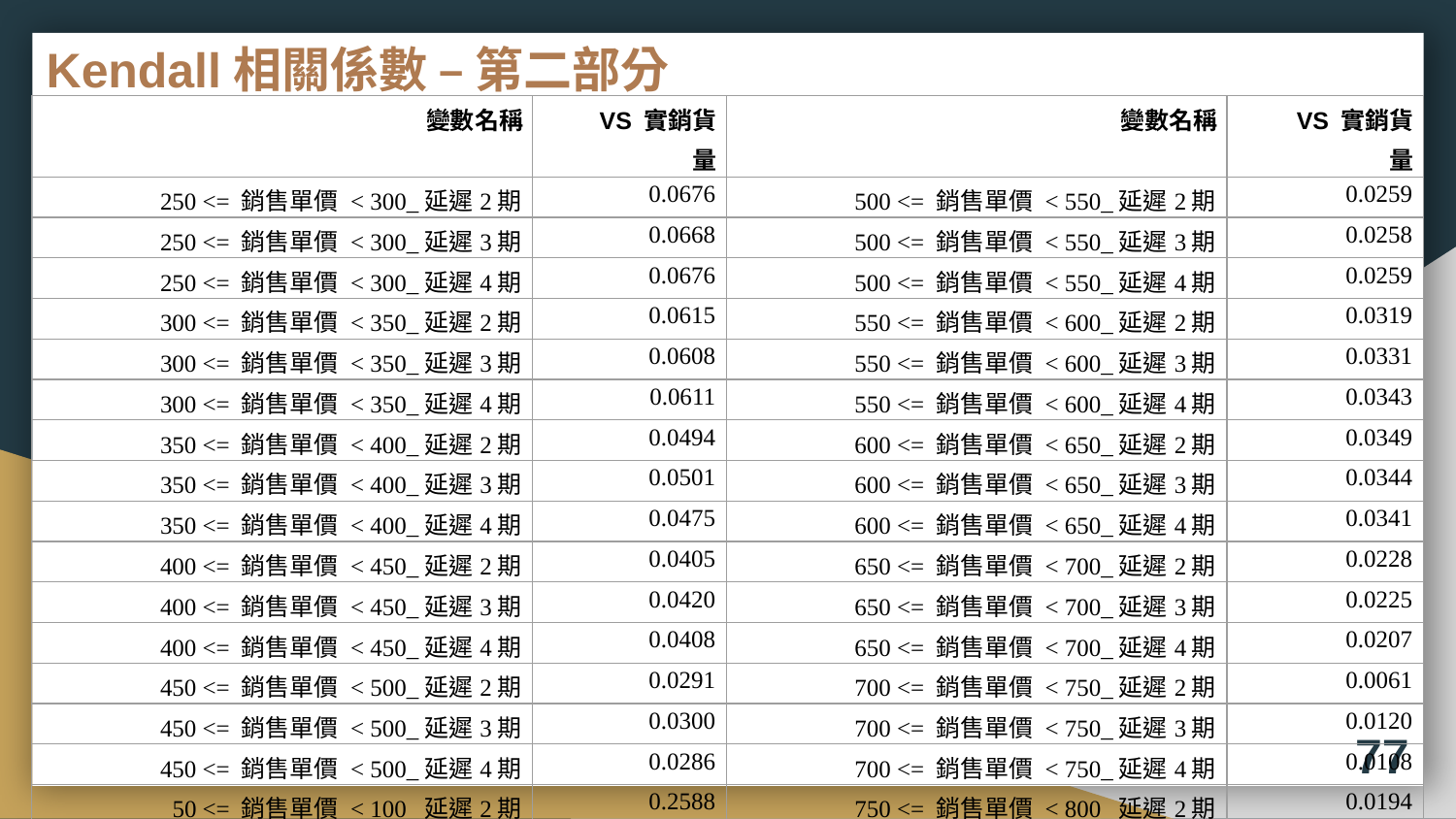

# Kendall相關係數 – 第二部分
| 變數名稱 | VS 實銷貨量 | 變數名稱 | VS 實銷貨量 |
| --- | --- | --- | --- |
| 250 <= 銷售單價 < 300\_延遲2期 | 0.0676 | 500 <= 銷售單價 < 550\_延遲2期 | 0.0259 |
| 250 <= 銷售單價 < 300\_延遲3期 | 0.0668 | 500 <= 銷售單價 < 550\_延遲3期 | 0.0258 |
| 250 <= 銷售單價 < 300\_延遲4期 | 0.0676 | 500 <= 銷售單價 < 550\_延遲4期 | 0.0259 |
| 300 <= 銷售單價 < 350\_延遲2期 | 0.0615 | 550 <= 銷售單價 < 600\_延遲2期 | 0.0319 |
| 300 <= 銷售單價 < 350\_延遲3期 | 0.0608 | 550 <= 銷售單價 < 600\_延遲3期 | 0.0331 |
| 300 <= 銷售單價 < 350\_延遲4期 | 0.0611 | 550 <= 銷售單價 < 600\_延遲4期 | 0.0343 |
| 350 <= 銷售單價 < 400\_延遲2期 | 0.0494 | 600 <= 銷售單價 < 650\_延遲2期 | 0.0349 |
| 350 <= 銷售單價 < 400\_延遲3期 | 0.0501 | 600 <= 銷售單價 < 650\_延遲3期 | 0.0344 |
| 350 <= 銷售單價 < 400\_延遲4期 | 0.0475 | 600 <= 銷售單價 < 650\_延遲4期 | 0.0341 |
| 400 <= 銷售單價 < 450\_延遲2期 | 0.0405 | 650 <= 銷售單價 < 700\_延遲2期 | 0.0228 |
| 400 <= 銷售單價 < 450\_延遲3期 | 0.0420 | 650 <= 銷售單價 < 700\_延遲3期 | 0.0225 |
| 400 <= 銷售單價 < 450\_延遲4期 | 0.0408 | 650 <= 銷售單價 < 700\_延遲4期 | 0.0207 |
| 450 <= 銷售單價 < 500\_延遲2期 | 0.0291 | 700 <= 銷售單價 < 750\_延遲2期 | 0.0061 |
| 450 <= 銷售單價 < 500\_延遲3期 | 0.0300 | 700 <= 銷售單價 < 750\_延遲3期 | 0.0120 |
| 450 <= 銷售單價 < 500\_延遲4期 | 0.0286 | 700 <= 銷售單價 < 750\_延遲4期 | 0.0108 |
| 50 <= 銷售單價 < 100\_延遲2期 | 0.2588 | 750 <= 銷售單價 < 800\_延遲2期 | 0.0194 |
| 50 <= 銷售單價 < 100\_延遲3期 | 0.2639 | 750 <= 銷售單價 < 800\_延遲3期 | 0.0193 |
| 50 <= 銷售單價 < 100\_延遲4期 | 0.2666 | 750 <= 銷售單價 < 800\_延遲4期 | 0.0201 |
77